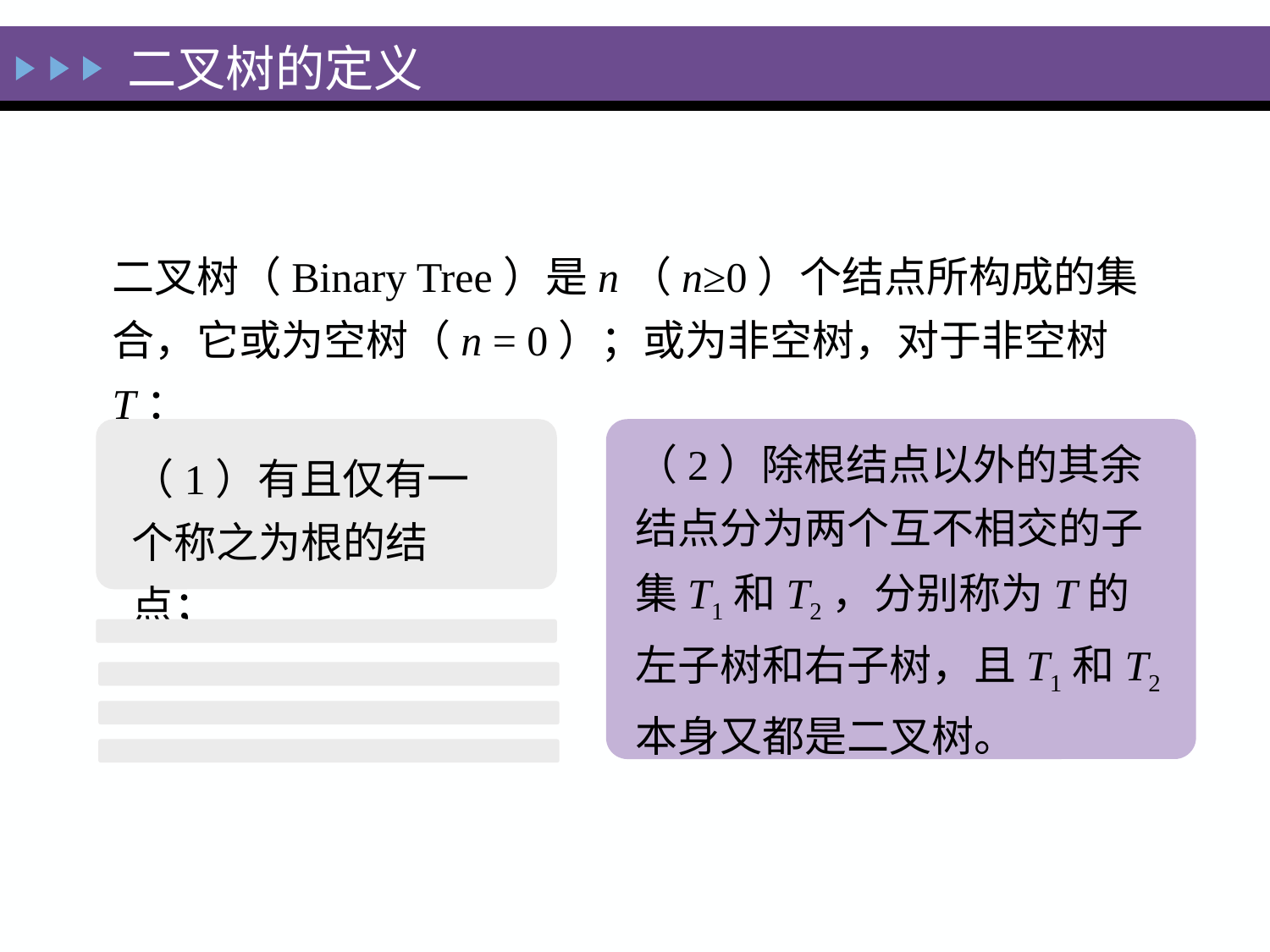

二叉树的定义
二叉树（Binary Tree）是n（n≥0）个结点所构成的集合，它或为空树（n = 0）；或为非空树，对于非空树T：

（2）除根结点以外的其余结点分为两个互不相交的子集T1和T2，分别称为T的左子树和右子树，且T1和T2本身又都是二叉树。
（1）有且仅有一个称之为根的结点；